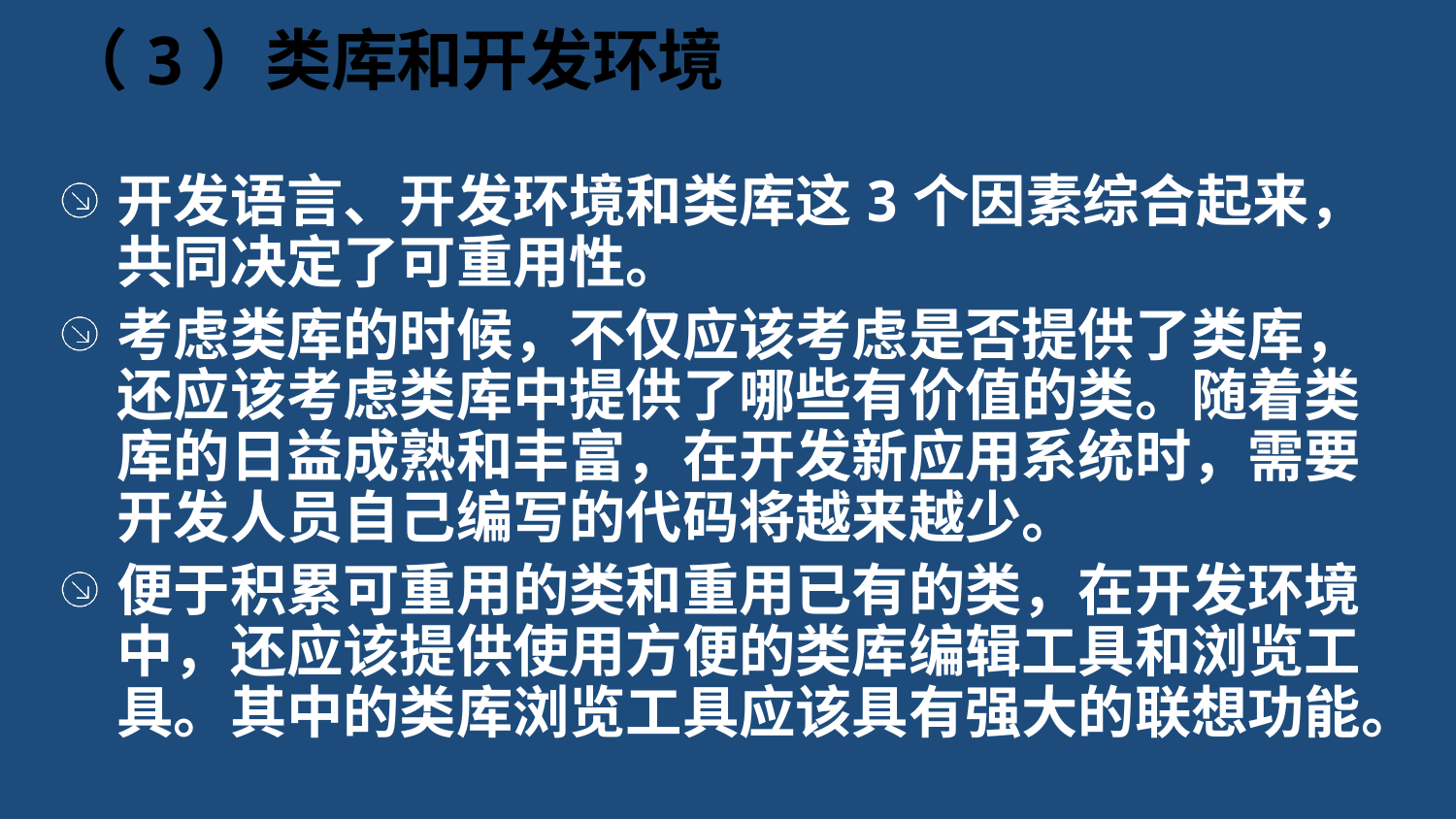

# （3）类库和开发环境
开发语言、开发环境和类库这3个因素综合起来，共同决定了可重用性。
考虑类库的时候，不仅应该考虑是否提供了类库，还应该考虑类库中提供了哪些有价值的类。随着类库的日益成熟和丰富，在开发新应用系统时，需要开发人员自己编写的代码将越来越少。
便于积累可重用的类和重用已有的类，在开发环境中，还应该提供使用方便的类库编辑工具和浏览工具。其中的类库浏览工具应该具有强大的联想功能。